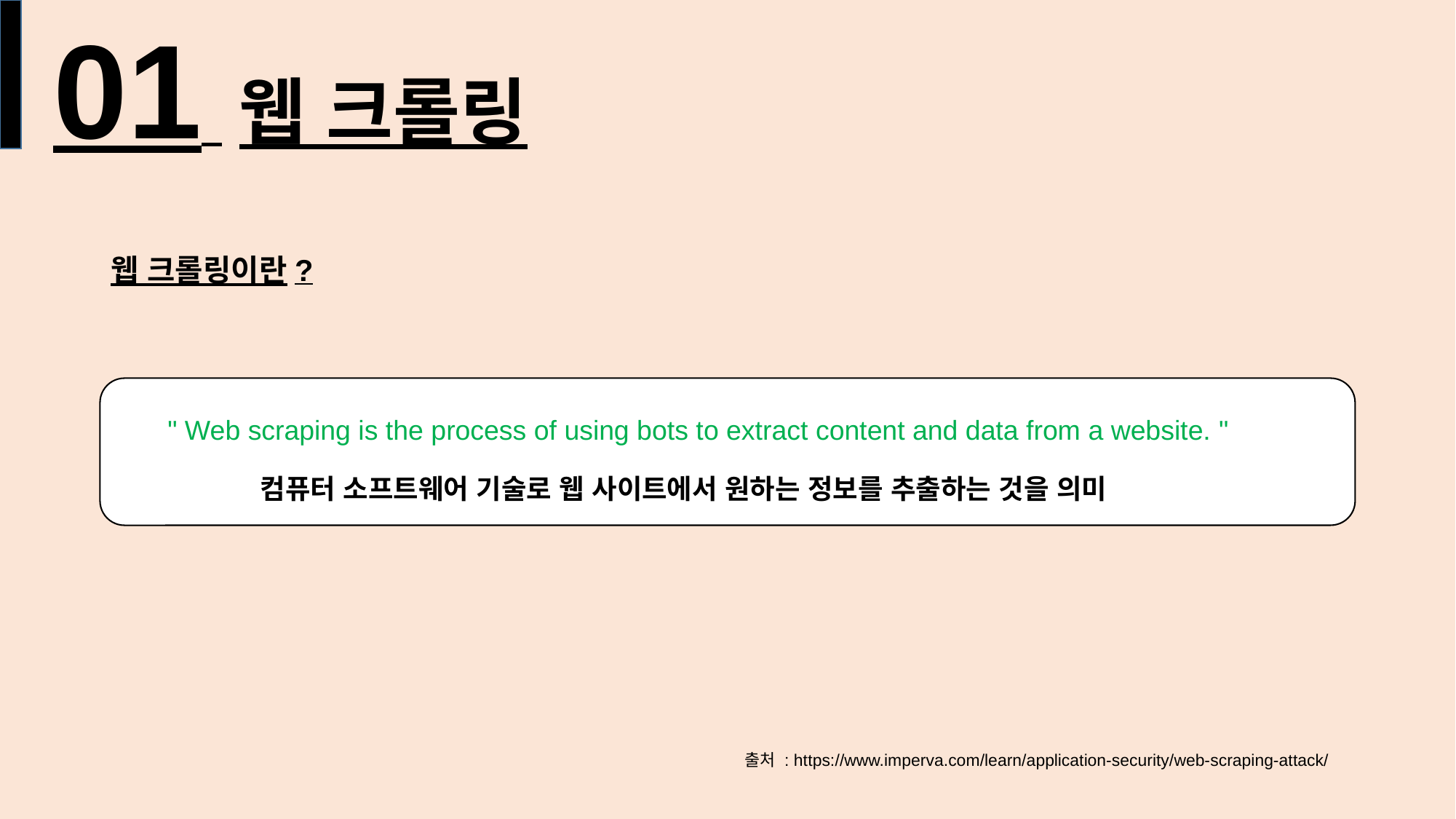

01 웹 크롤링
#
웹 크롤링이란?

" Web scraping is the process of using bots to extract content and data from a website. "
컴퓨터 소프트웨어 기술로 웹 사이트에서 원하는 정보를 추출하는 것을 의미
출처 : https://www.imperva.com/learn/application-security/web-scraping-attack/